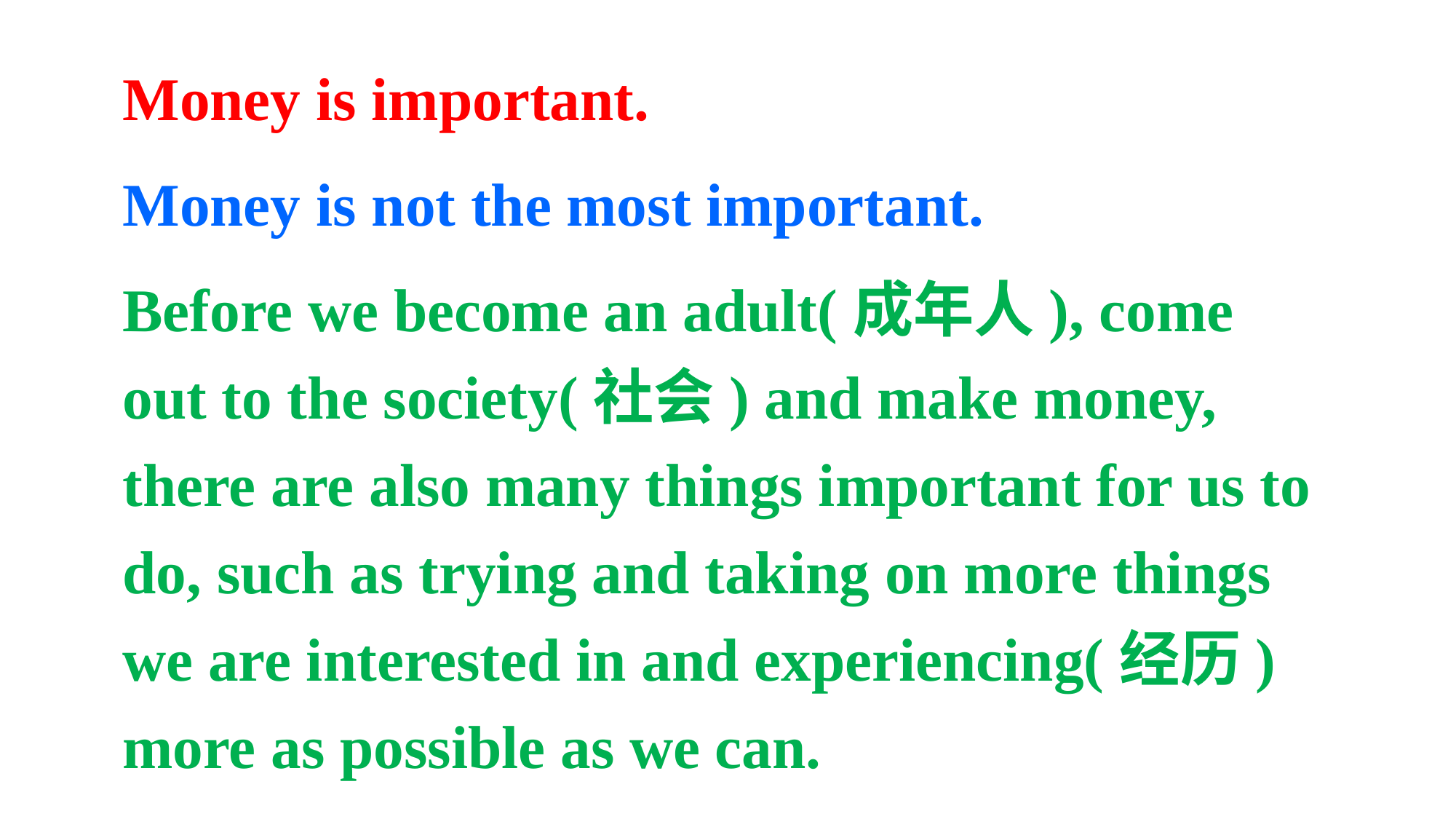

Money is important.
Money is not the most important.
Before we become an adult(成年人), come out to the society(社会) and make money, there are also many things important for us to do, such as trying and taking on more things we are interested in and experiencing(经历) more as possible as we can.